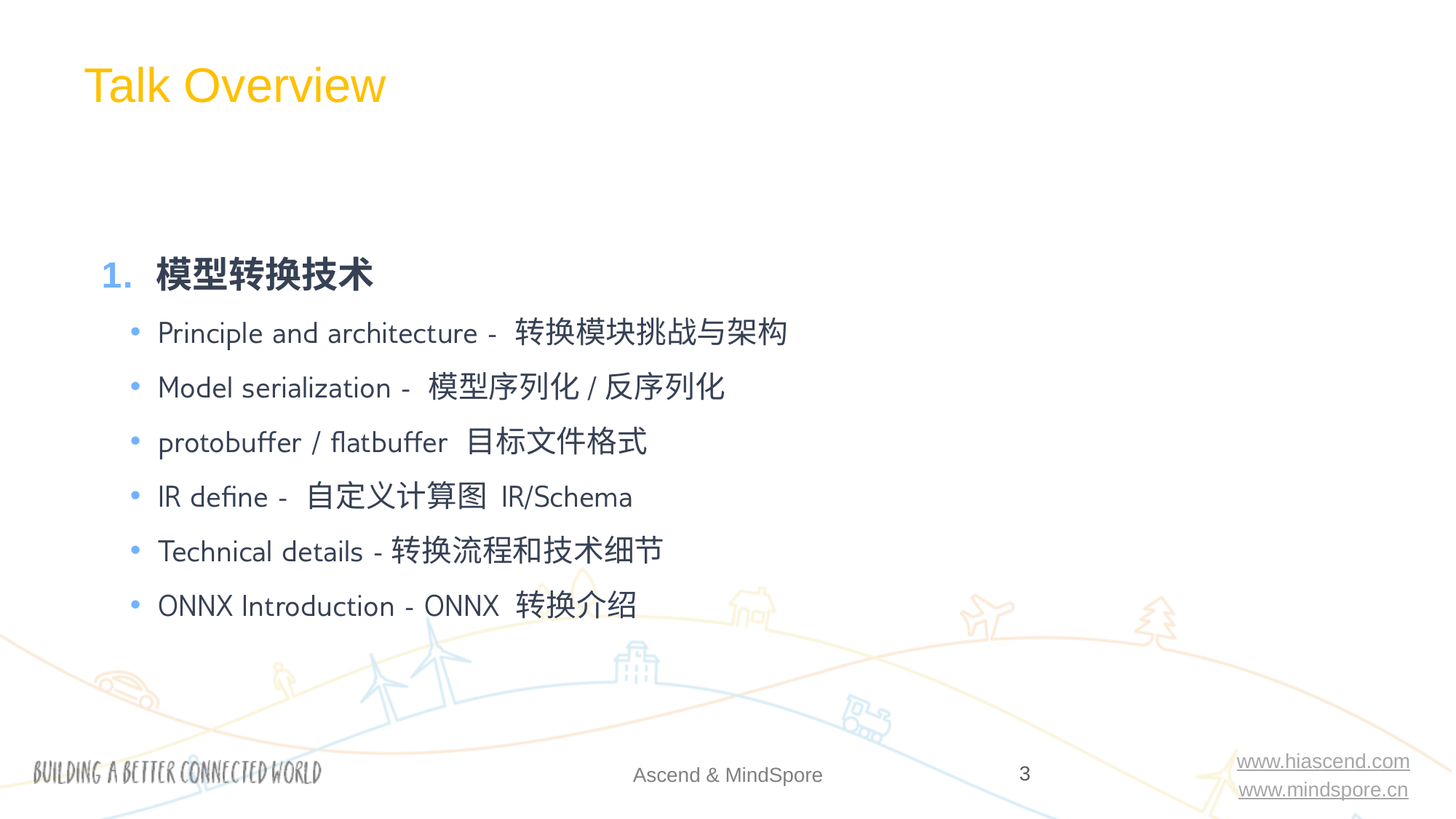

Talk Overview
模型转换技术
Principle and architecture - 转换模块挑战与架构
Model serialization - 模型序列化/反序列化
protobuffer / flatbuffer 目标文件格式
IR define - 自定义计算图 IR/Schema
Technical details -转换流程和技术细节
ONNX Introduction - ONNX 转换介绍